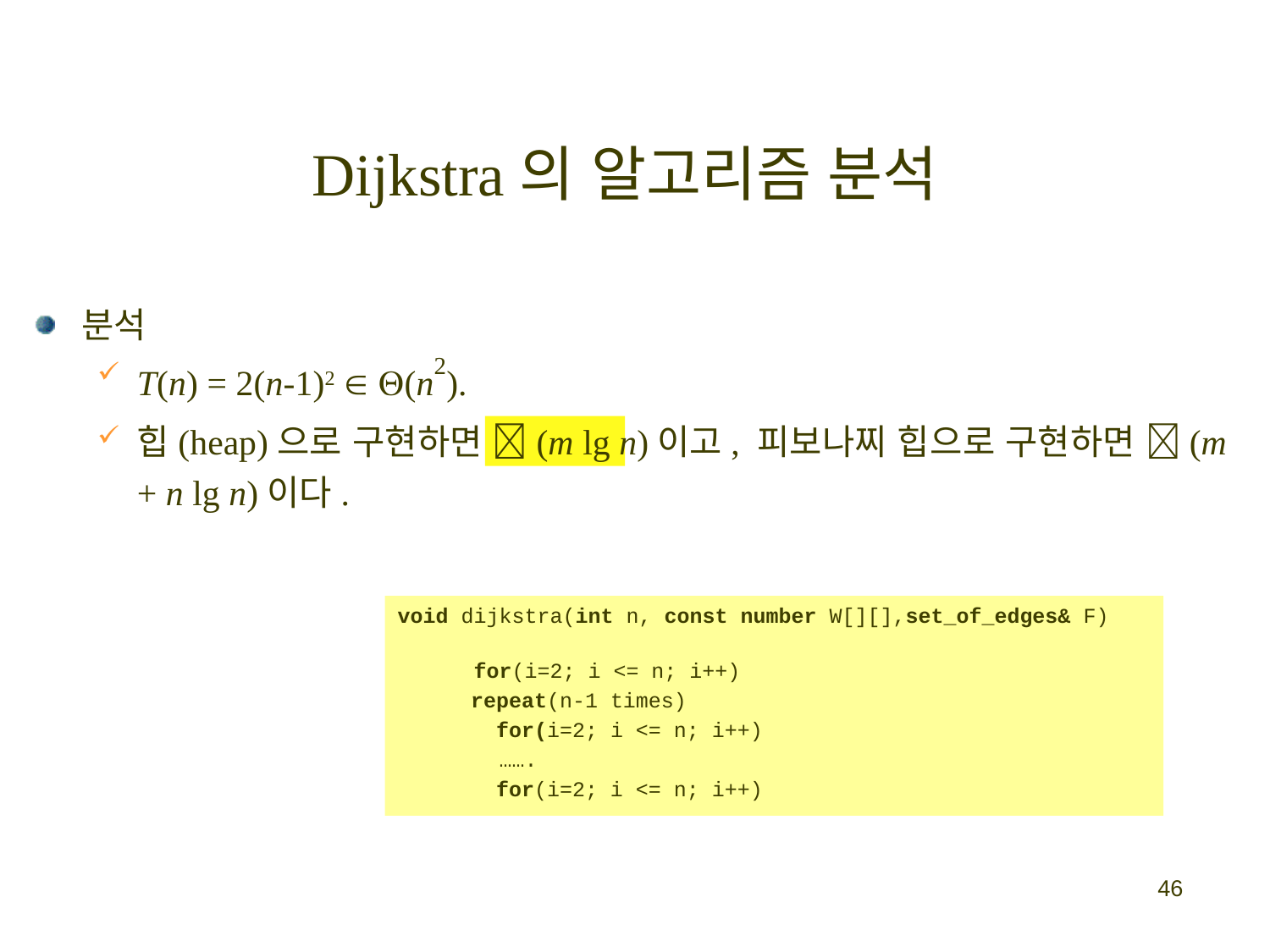

# Dijkstra의 알고리즘 분석
분석
T(n) = 2(n-1)2 ∈ Θ(n2).
힙(heap)으로 구현하면 Θ(m lg n)이고, 피보나찌 힙으로 구현하면 Θ(m + n lg n)이다.

void dijkstra(int n, const number W[][],set_of_edges& F)
      for(i=2; i <= n; i++)
	  repeat(n-1 times)
	    for(i=2; i <= n; i++)
        …….
	    for(i=2; i <= n; i++)

46